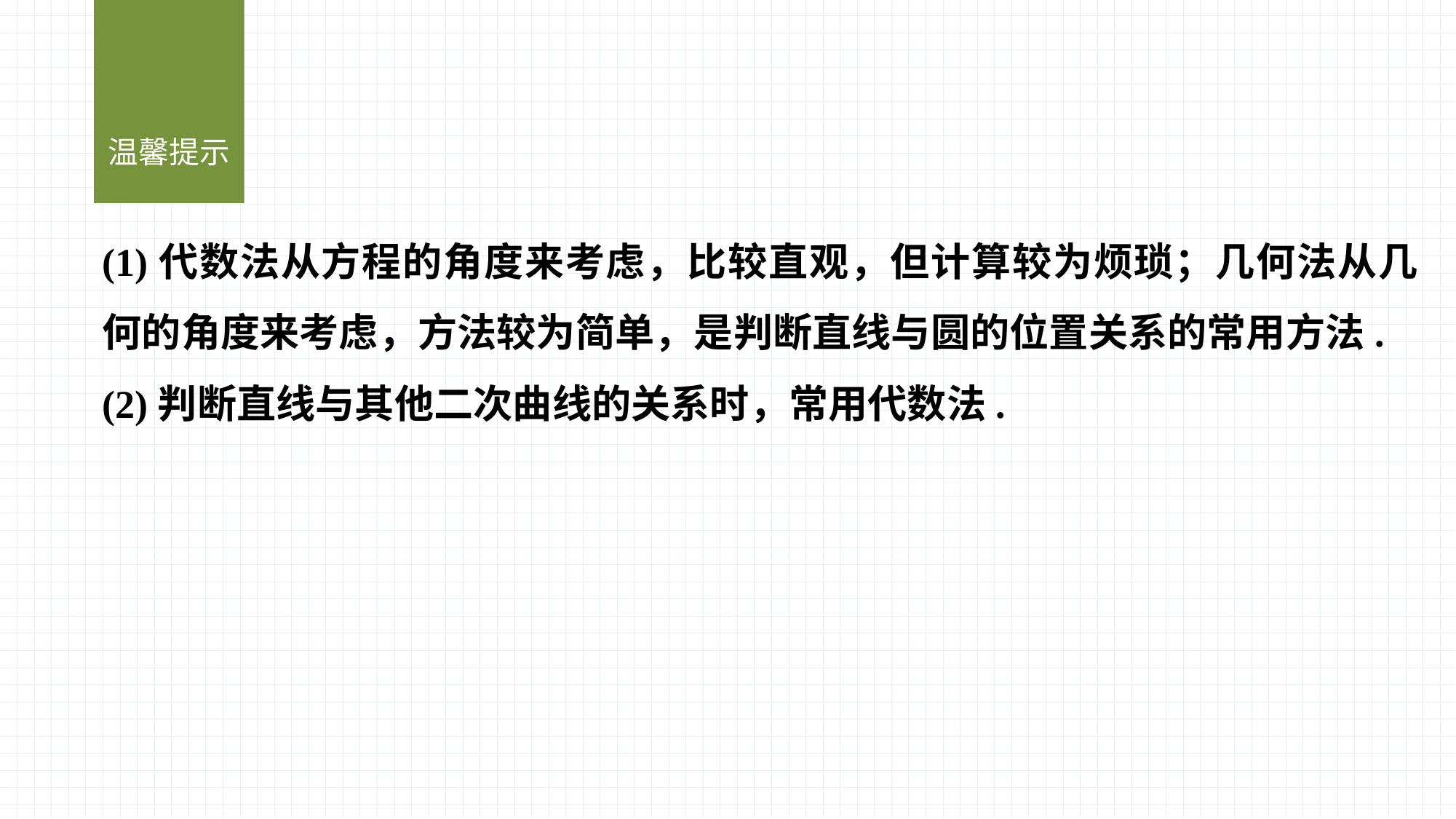

温馨提示
(1)代数法从方程的角度来考虑，比较直观，但计算较为烦琐；几何法从几何的角度来考虑，方法较为简单，是判断直线与圆的位置关系的常用方法.
(2)判断直线与其他二次曲线的关系时，常用代数法.